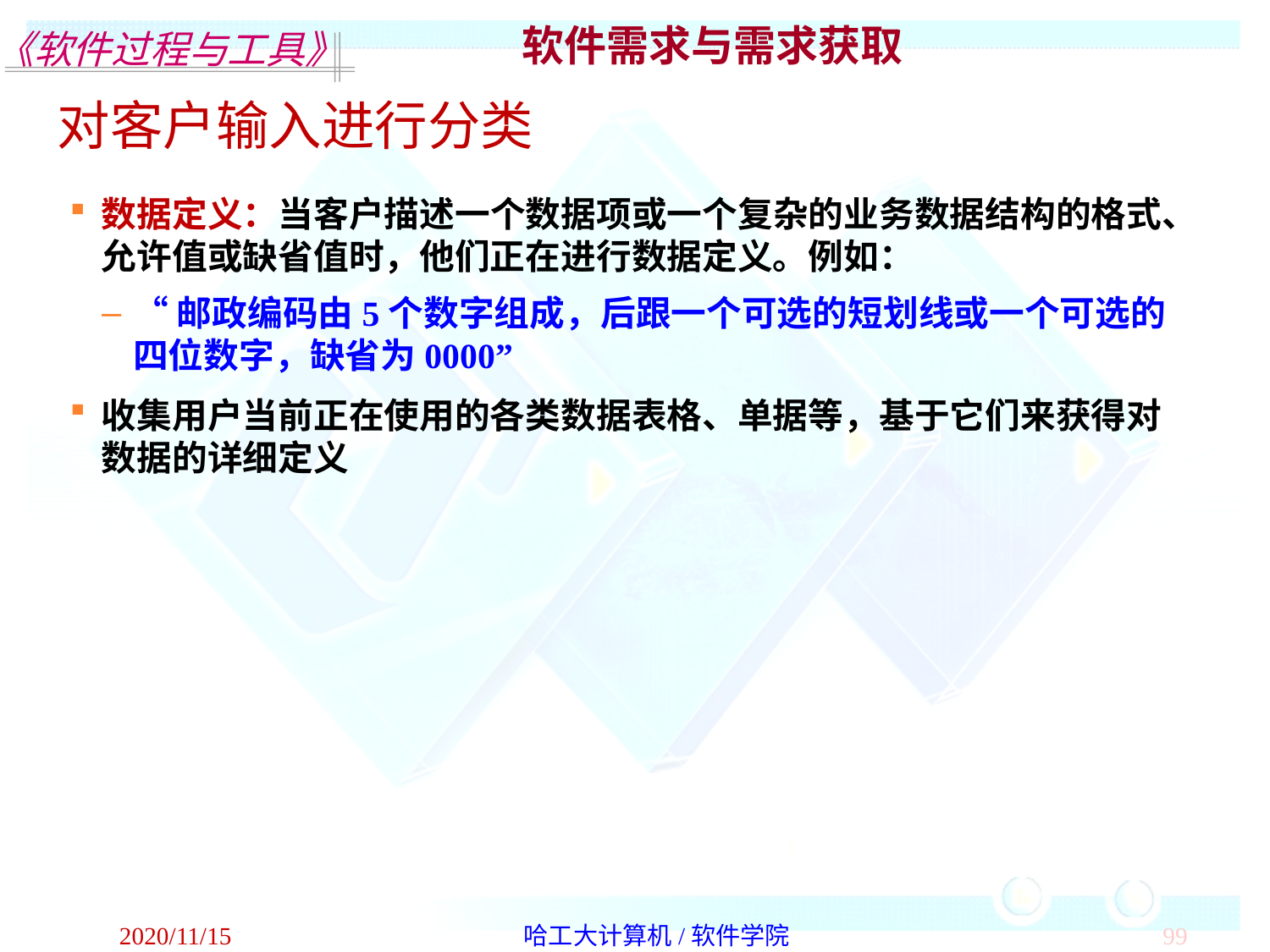

软件需求与需求获取
对客户输入进行分类
数据定义：当客户描述一个数据项或一个复杂的业务数据结构的格式、允许值或缺省值时，他们正在进行数据定义。例如：
“邮政编码由5个数字组成，后跟一个可选的短划线或一个可选的四位数字，缺省为0000”
收集用户当前正在使用的各类数据表格、单据等，基于它们来获得对数据的详细定义